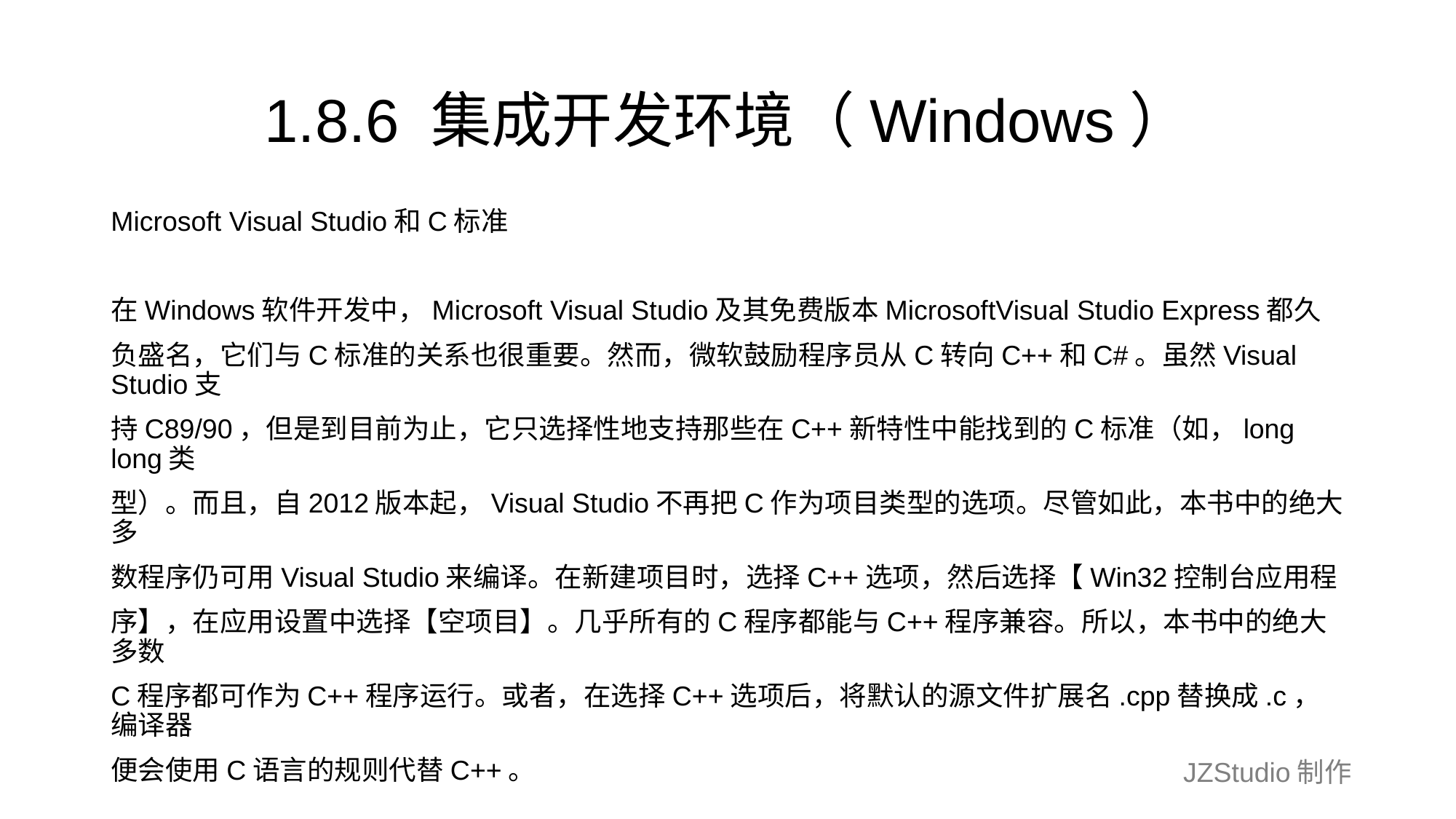

# 1.8.6 集成开发环境（Windows）
Microsoft Visual Studio和C标准

在Windows软件开发中，Microsoft Visual Studio及其免费版本MicrosoftVisual Studio Express都久
负盛名，它们与C标准的关系也很重要。然而，微软鼓励程序员从C转向C++和C#。虽然Visual Studio支
持C89/90，但是到目前为止，它只选择性地支持那些在C++新特性中能找到的C标准（如，long long类
型）。而且，自2012版本起，Visual Studio不再把C作为项目类型的选项。尽管如此，本书中的绝大多
数程序仍可用Visual Studio来编译。在新建项目时，选择C++选项，然后选择【Win32控制台应用程
序】，在应用设置中选择【空项目】。几乎所有的C程序都能与C++程序兼容。所以，本书中的绝大多数
C程序都可作为C++程序运行。或者，在选择C++选项后，将默认的源文件扩展名.cpp替换成.c，编译器
便会使用C语言的规则代替C++。